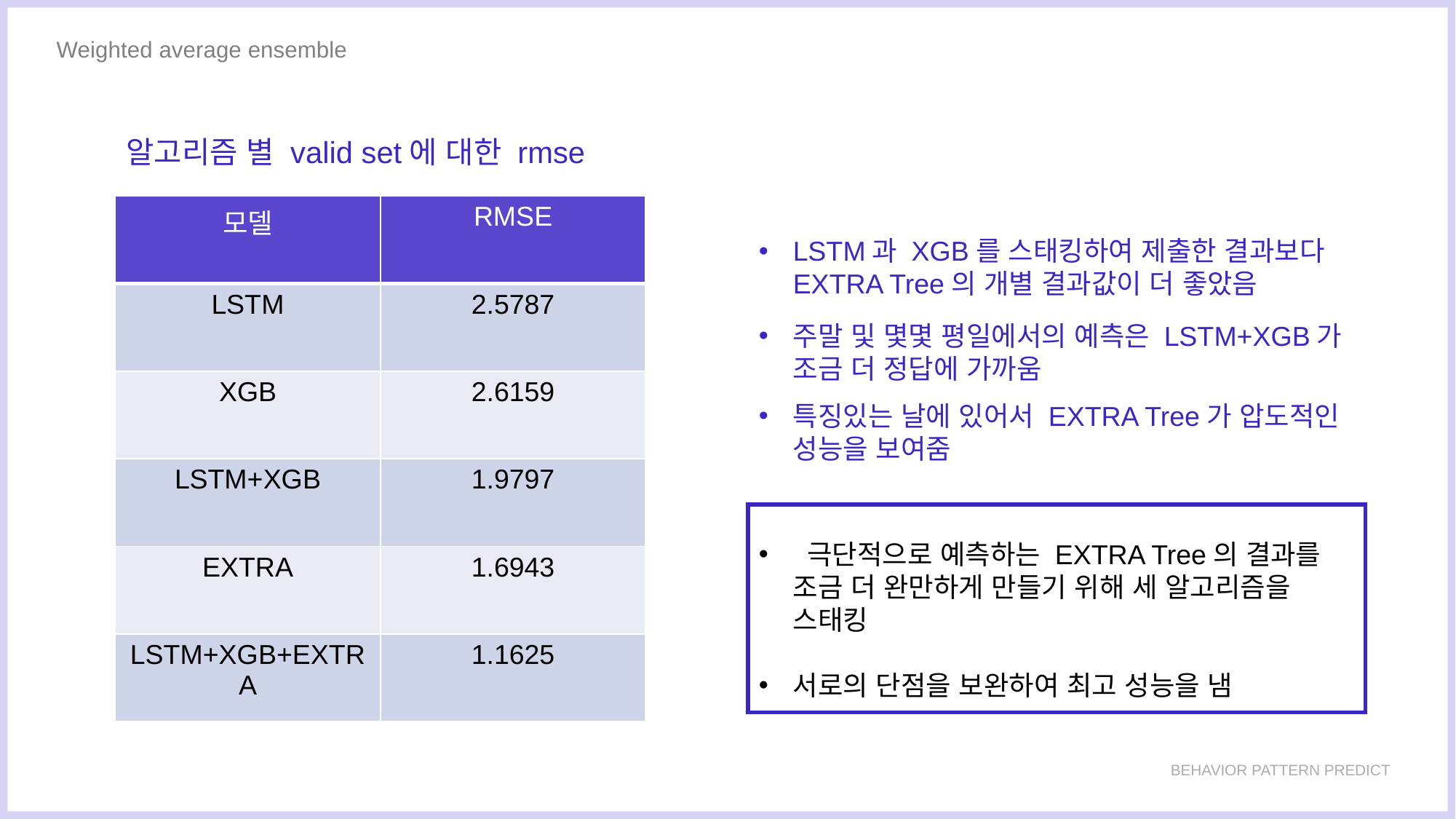

Weighted average ensemble
알고리즘 별 valid set에 대한 rmse
| 모델 | RMSE |
| --- | --- |
| LSTM | 2.5787 |
| XGB | 2.6159 |
| LSTM+XGB | 1.9797 |
| EXTRA | 1.6943 |
| LSTM+XGB+EXTRA | 1.1625 |

LSTM과 XGB를 스태킹하여 제출한 결과보다 EXTRA Tree의 개별 결과값이 더 좋았음

주말 및 몇몇 평일에서의 예측은 LSTM+XGB가 조금 더 정답에 가까움

특징있는 날에 있어서 EXTRA Tree가 압도적인 성능을 보여줌

 극단적으로 예측하는 EXTRA Tree의 결과를 조금 더 완만하게 만들기 위해 세 알고리즘을 스태킹

서로의 단점을 보완하여 최고 성능을 냄

BEHAVIOR PATTERN PREDICT